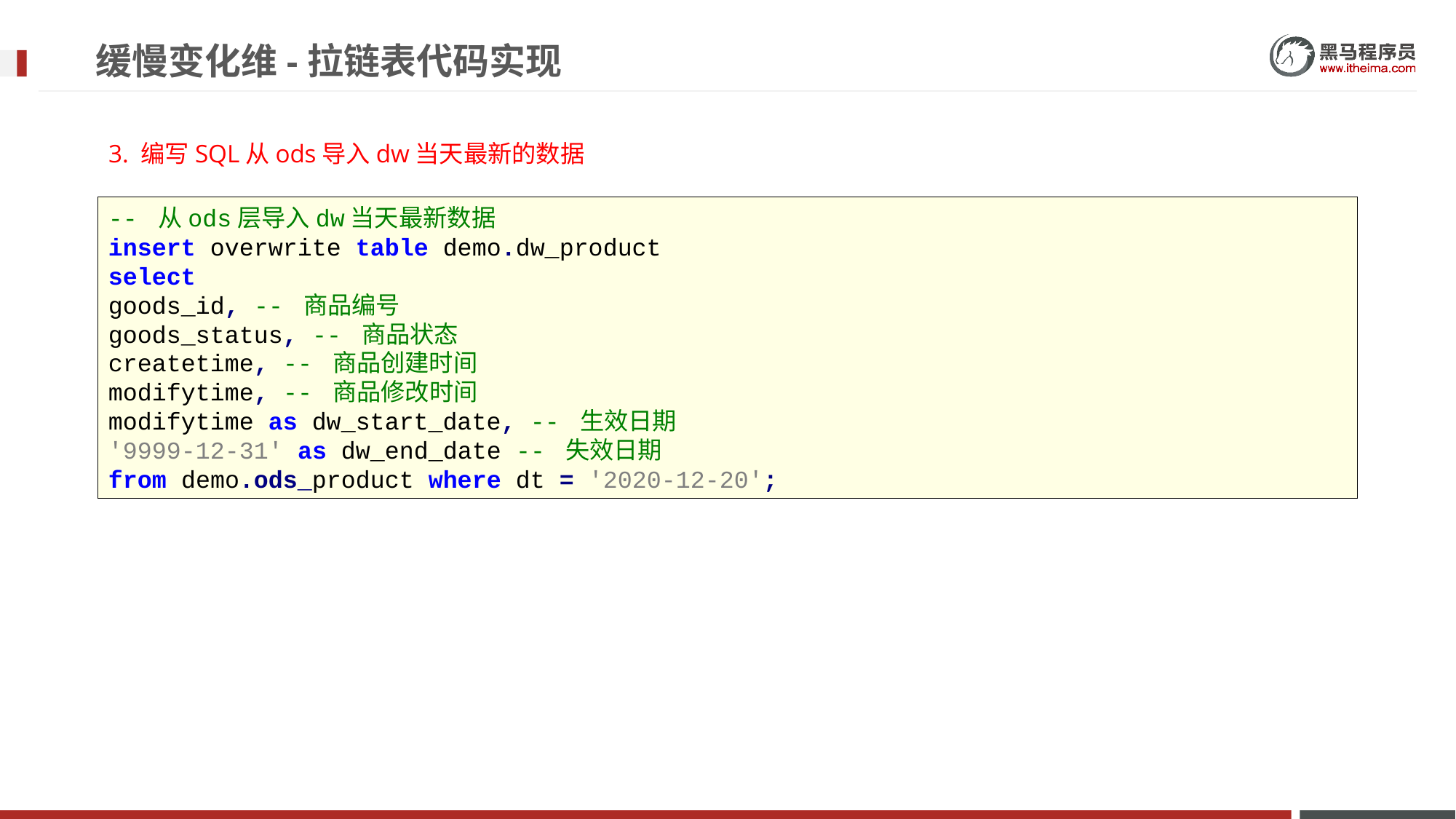

# 缓慢变化维-拉链表代码实现
3. 编写SQL从ods导入dw当天最新的数据
-- 从ods层导入dw当天最新数据
insert overwrite table demo.dw_product
select
goods_id, -- 商品编号
goods_status, -- 商品状态
createtime, -- 商品创建时间
modifytime, -- 商品修改时间
modifytime as dw_start_date, -- 生效日期
'9999-12-31' as dw_end_date -- 失效日期
from demo.ods_product where dt = '2020-12-20';